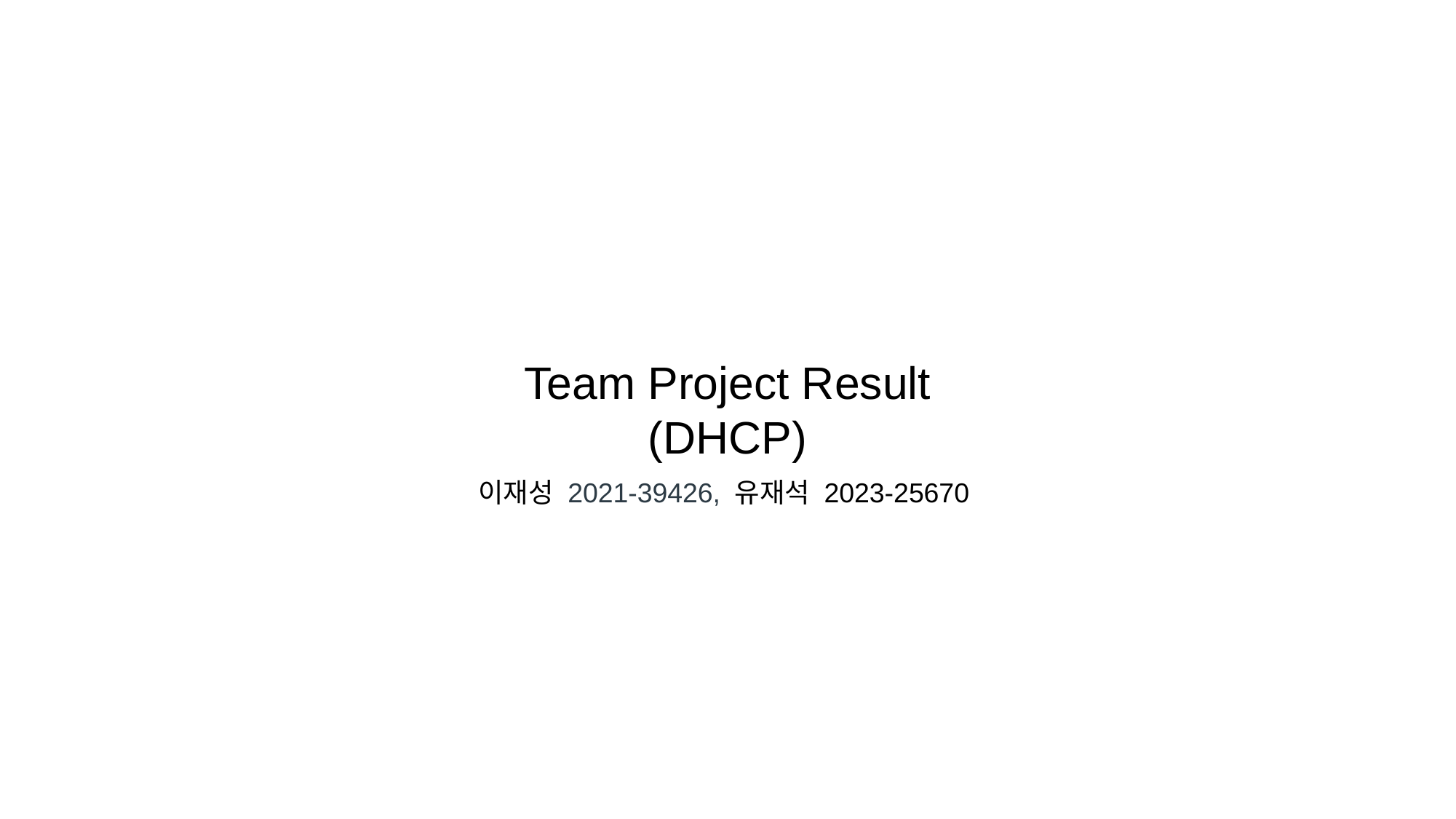

Team Project Result
(DHCP)

이재성 2021-39426, 유재석 2023-25670